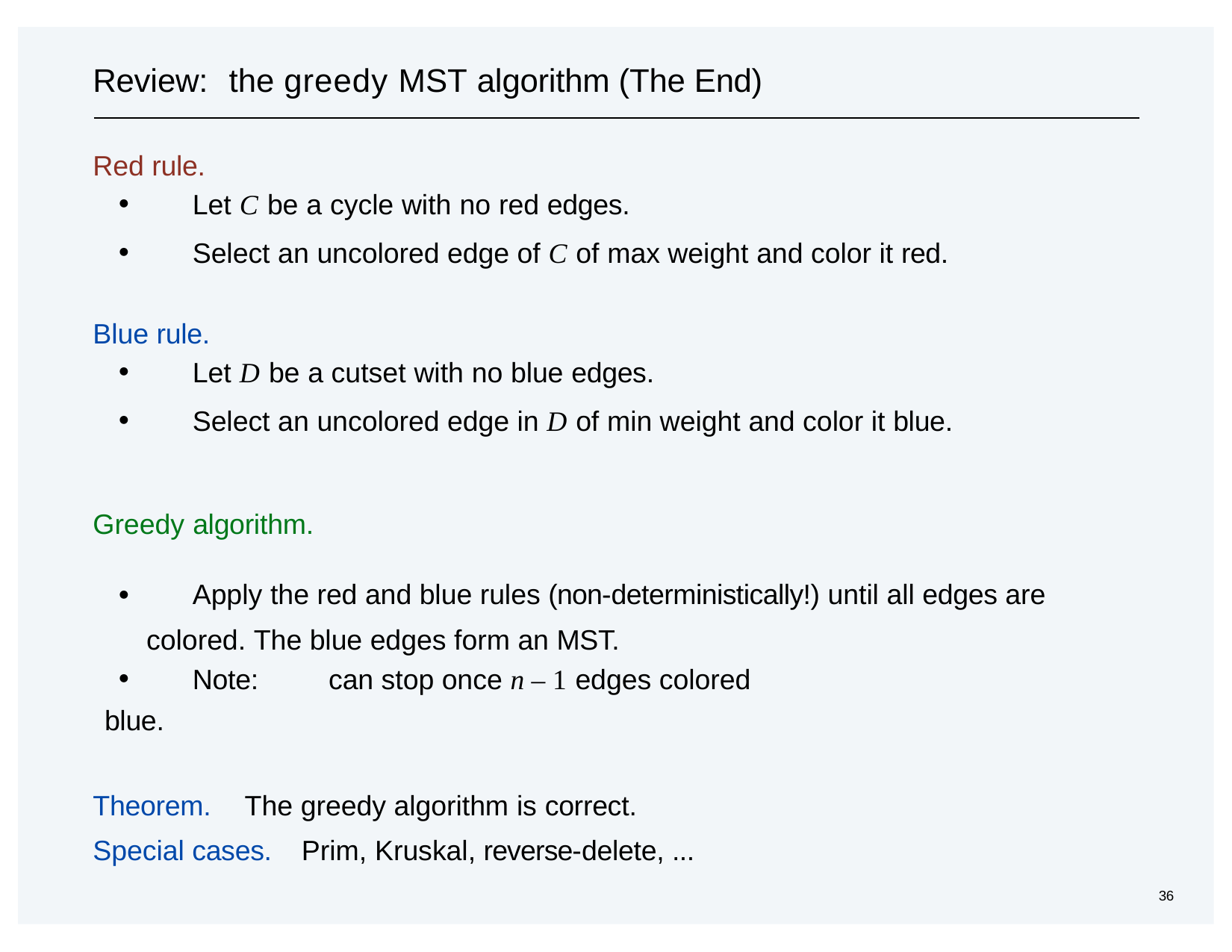

# Review:	the greedy MST algorithm (The End)

Red rule.
・Let C be a cycle with no red edges.
・Select an uncolored edge of C of max weight and color it red.

Blue rule.
・Let D be a cutset with no blue edges.
・Select an uncolored edge in D of min weight and color it blue.
Greedy algorithm.
・Apply the red and blue rules (non-deterministically!) until all edges are colored. The blue edges form an MST.
・Note:	can stop once n – 1 edges colored blue.
Theorem.	The greedy algorithm is correct. Special cases.	Prim, Kruskal, reverse-delete, ...
36